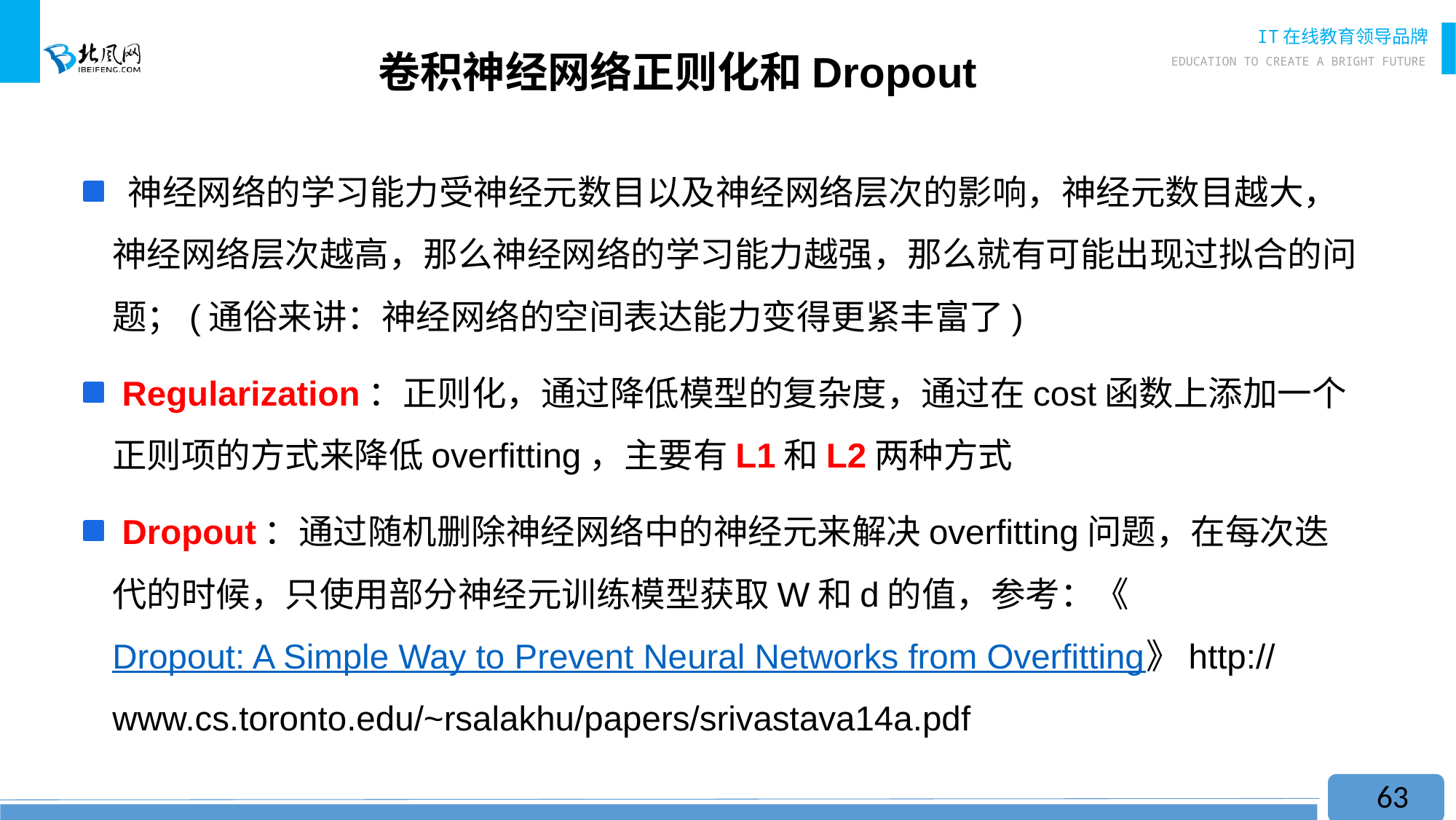

# 卷积神经网络正则化和Dropout
 神经网络的学习能力受神经元数目以及神经网络层次的影响，神经元数目越大，神经网络层次越高，那么神经网络的学习能力越强，那么就有可能出现过拟合的问题；(通俗来讲：神经网络的空间表达能力变得更紧丰富了)
 Regularization：正则化，通过降低模型的复杂度，通过在cost函数上添加一个正则项的方式来降低overfitting，主要有L1和L2两种方式
 Dropout：通过随机删除神经网络中的神经元来解决overfitting问题，在每次迭代的时候，只使用部分神经元训练模型获取W和d的值，参考：《Dropout: A Simple Way to Prevent Neural Networks from Overfitting》http://www.cs.toronto.edu/~rsalakhu/papers/srivastava14a.pdf